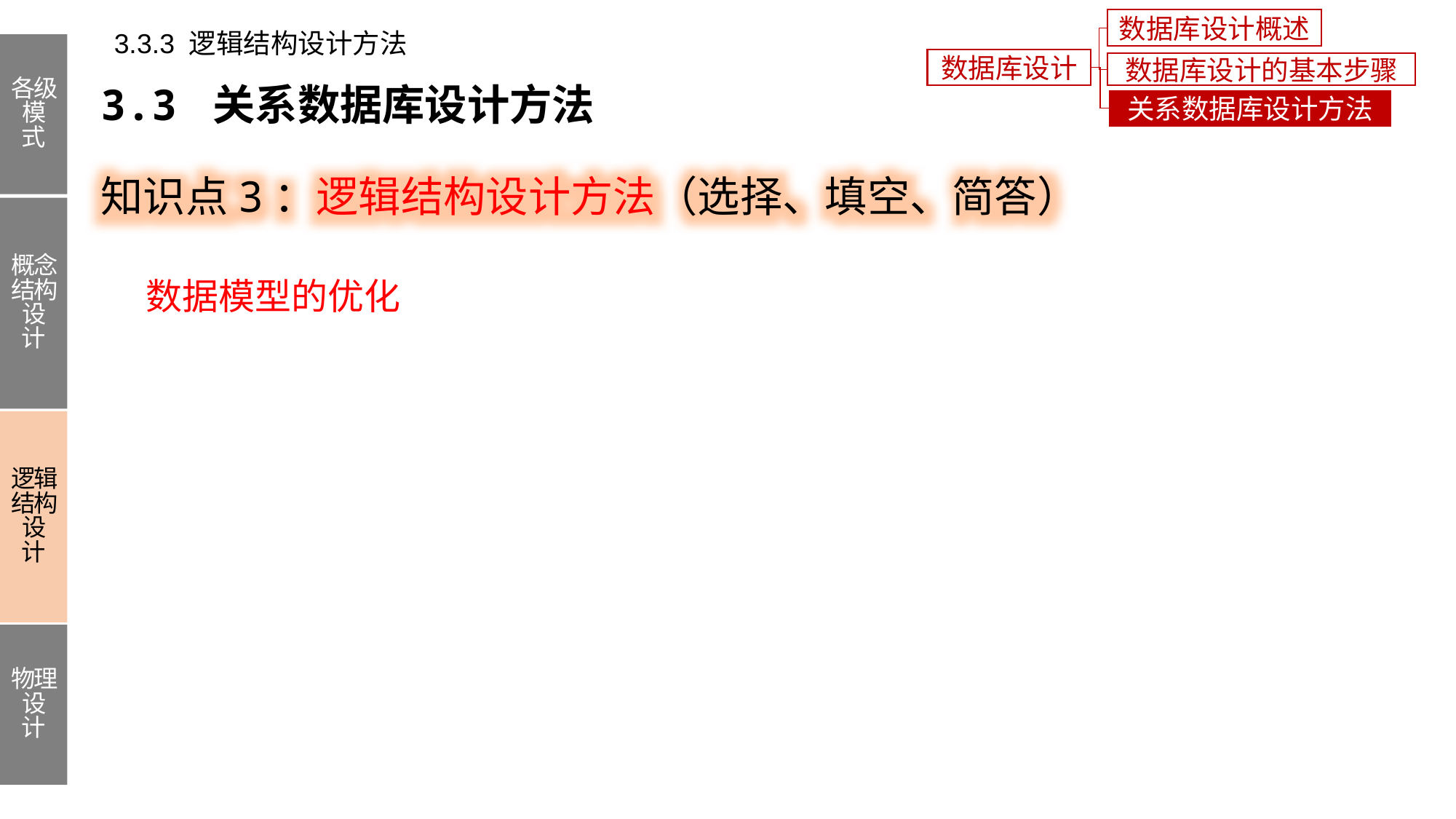

数据库设计概述
3.3.3 逻辑结构设计方法
各级模式
概念结构设计
逻辑结构设计
物理设计
数据库设计
数据库设计的基本步骤
3.3 关系数据库设计方法
关系数据库设计方法
知识点3：逻辑结构设计方法（选择、填空、简答）
数据模型的优化